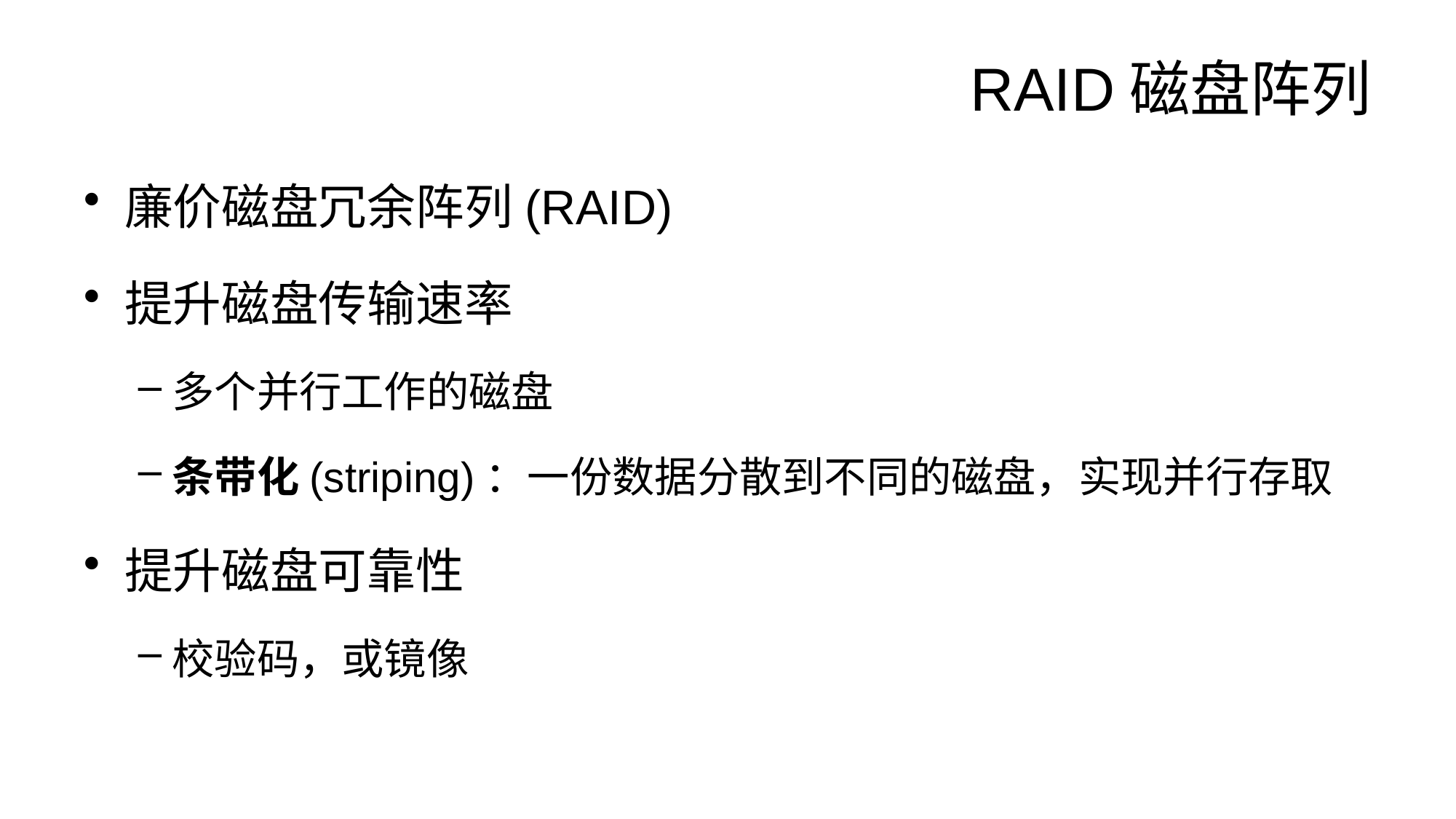

# RAID磁盘阵列
廉价磁盘冗余阵列(RAID)
提升磁盘传输速率
多个并行工作的磁盘
条带化(striping)：一份数据分散到不同的磁盘，实现并行存取
提升磁盘可靠性
校验码，或镜像